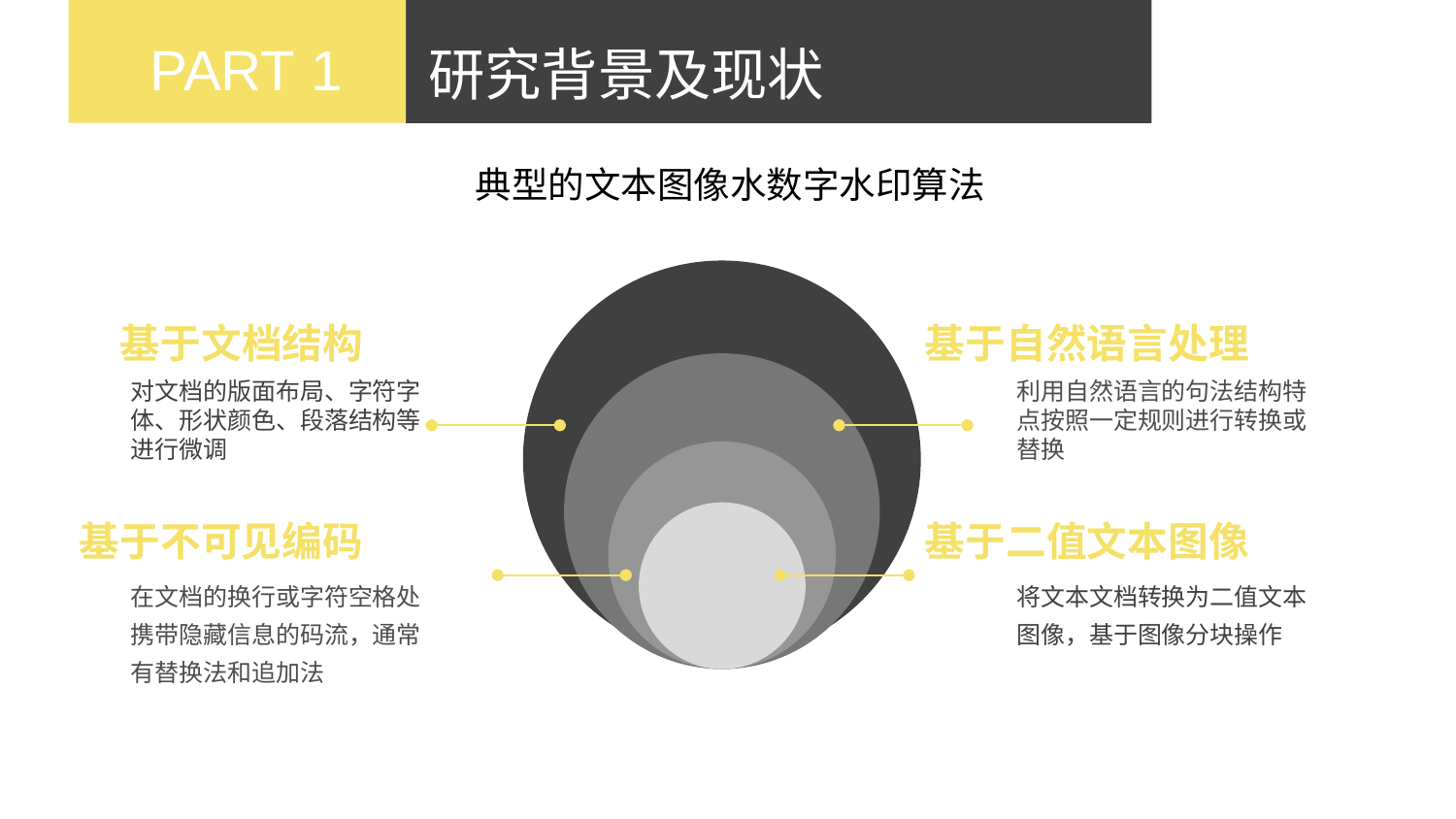

PART 1

PART 1
研究背景及现状
请输入你的标题
典型的文本图像水数字水印算法

基于文档结构
对文档的版面布局、字符字体、形状颜色、段落结构等进行微调
基于自然语言处理
利用自然语言的句法结构特点按照一定规则进行转换或替换
基于不可见编码
在文档的换行或字符空格处携带隐藏信息的码流，通常有替换法和追加法
基于二值文本图像
将文本文档转换为二值文本图像，基于图像分块操作